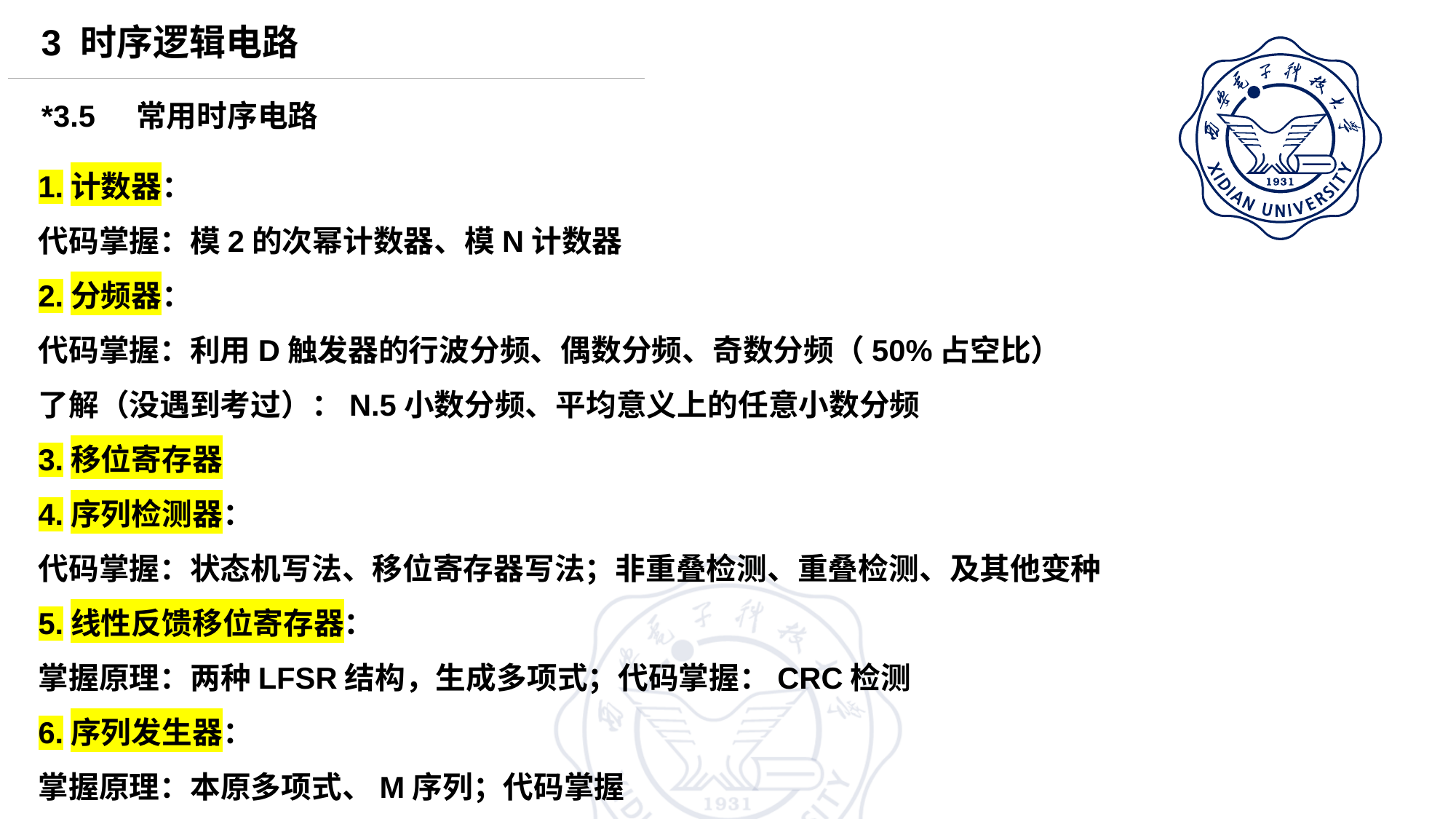

3 时序逻辑电路

*3.5    常用时序电路
1.计数器：
代码掌握：模2的次幂计数器、模N计数器
2.分频器：
代码掌握：利用D触发器的行波分频、偶数分频、奇数分频（50%占空比）
了解（没遇到考过）：N.5小数分频、平均意义上的任意小数分频
3.移位寄存器
4.序列检测器：
代码掌握：状态机写法、移位寄存器写法；非重叠检测、重叠检测、及其他变种
5.线性反馈移位寄存器：
掌握原理：两种LFSR结构，生成多项式；代码掌握：CRC检测
6.序列发生器：
掌握原理：本原多项式、M序列；代码掌握